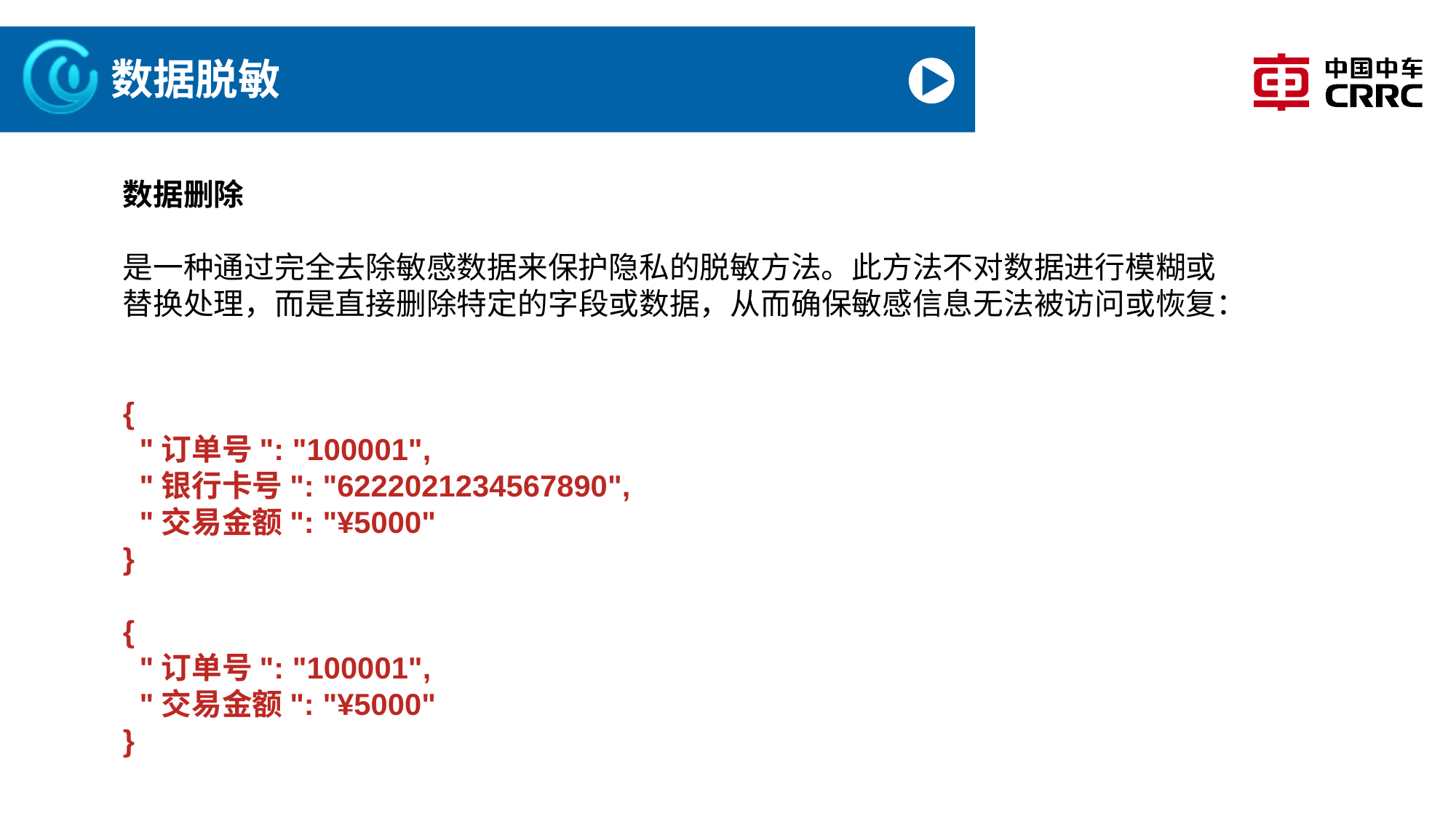

# 数据脱敏
数据删除

是一种通过完全去除敏感数据来保护隐私的脱敏方法。此方法不对数据进行模糊或替换处理，而是直接删除特定的字段或数据，从而确保敏感信息无法被访问或恢复：

{
  "订单号": "100001",
  "银行卡号": "6222021234567890",
  "交易金额": "¥5000"
}

{
  "订单号": "100001",
  "交易金额": "¥5000"
}
74